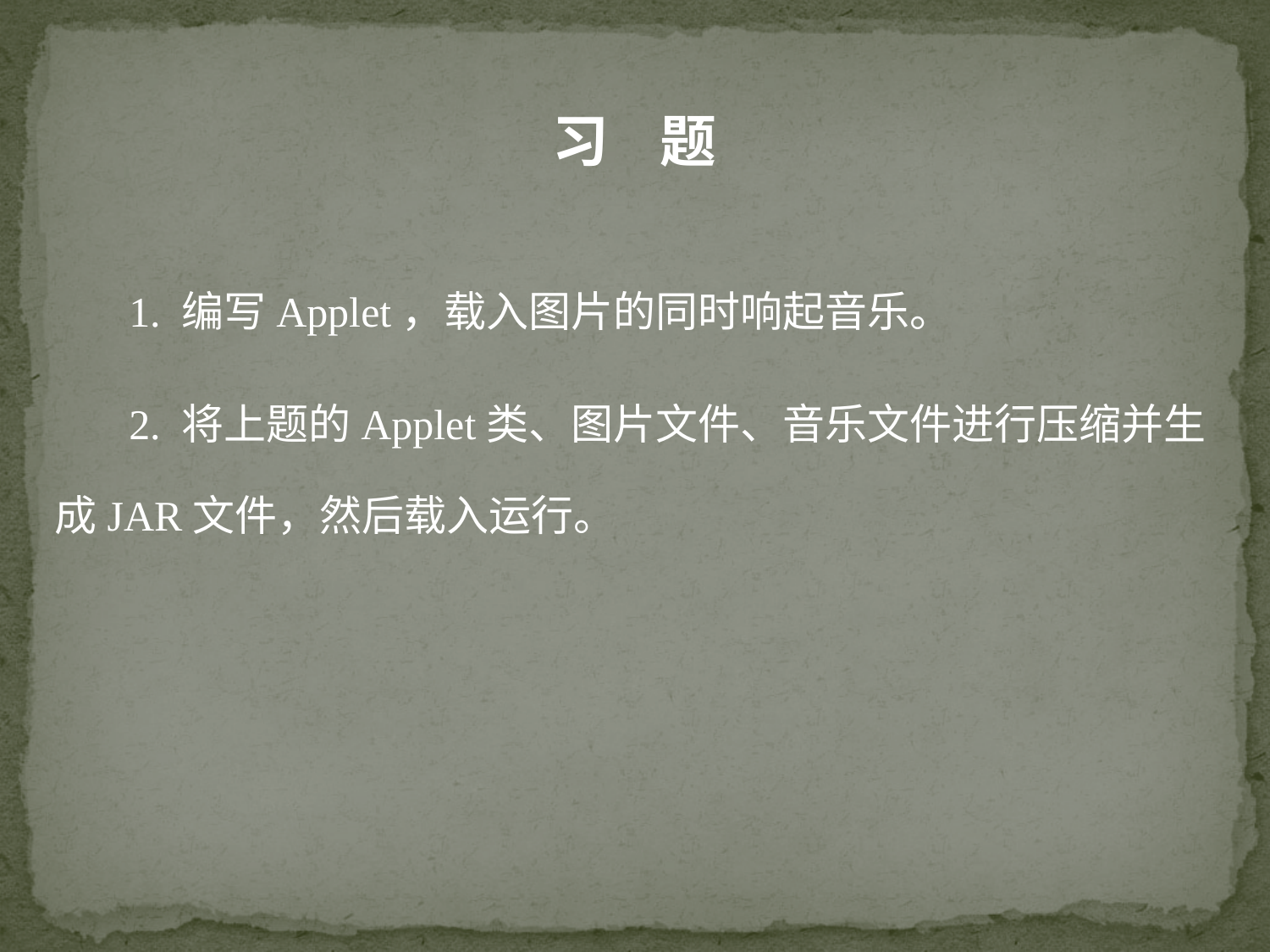

习    题
       1. 编写Applet，载入图片的同时响起音乐。
       2. 将上题的Applet类、图片文件、音乐文件进行压缩并生成JAR文件，然后载入运行。